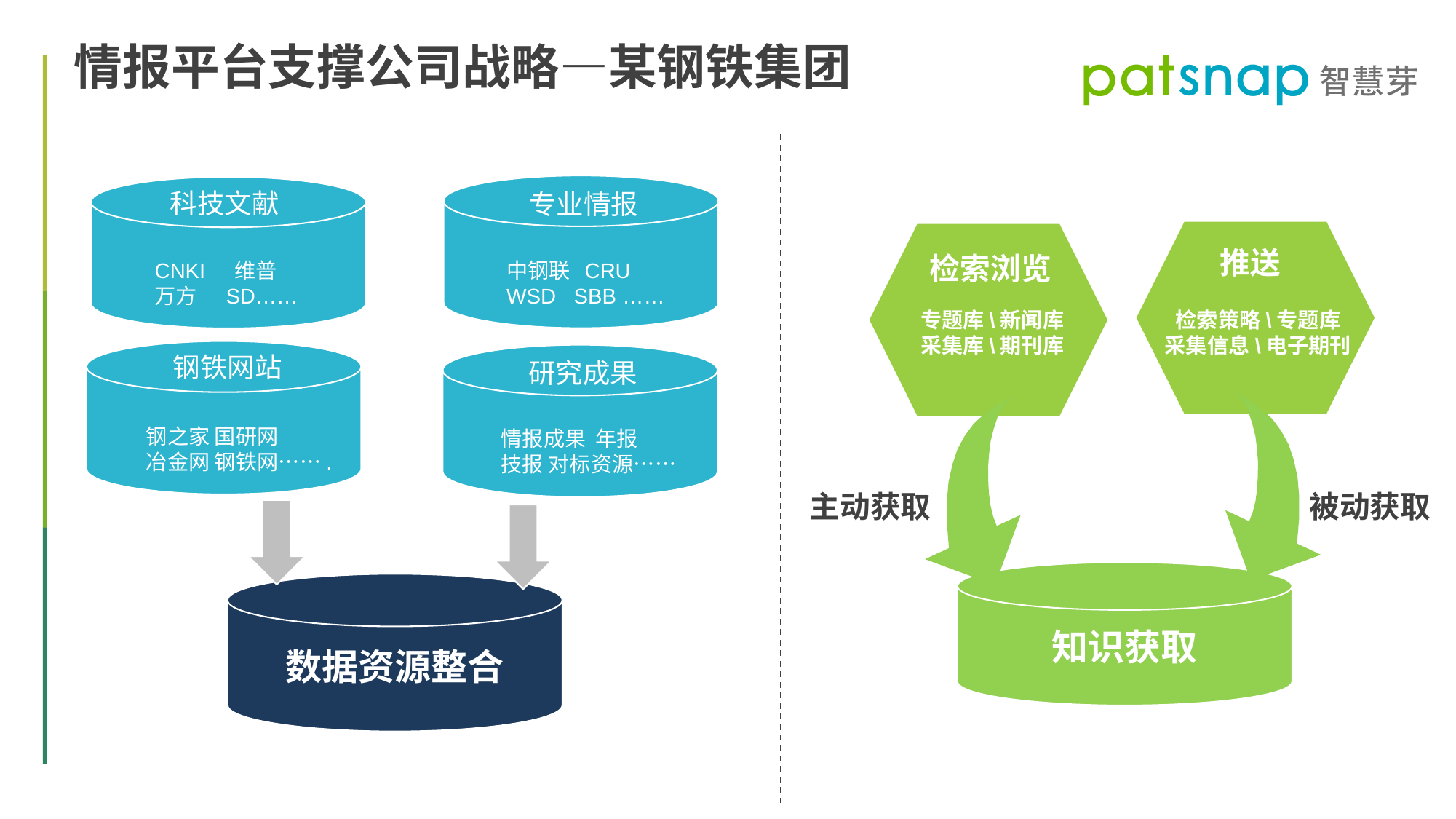

情报平台支撑公司战略—某钢铁集团

科技文献
专业情报

推送
检索浏览
中钢联  CRU
WSD   SBB ……
CNKI    维普
万方     SD……
专题库\新闻库
采集库\期刊库
检索策略\专题库
采集信息\电子期刊

钢铁网站

研究成果
钢之家 国研网
冶金网 钢铁网…….
情报成果  年报
技报 对标资源……

主动获取
被动获取

知识获取
数据资源整合